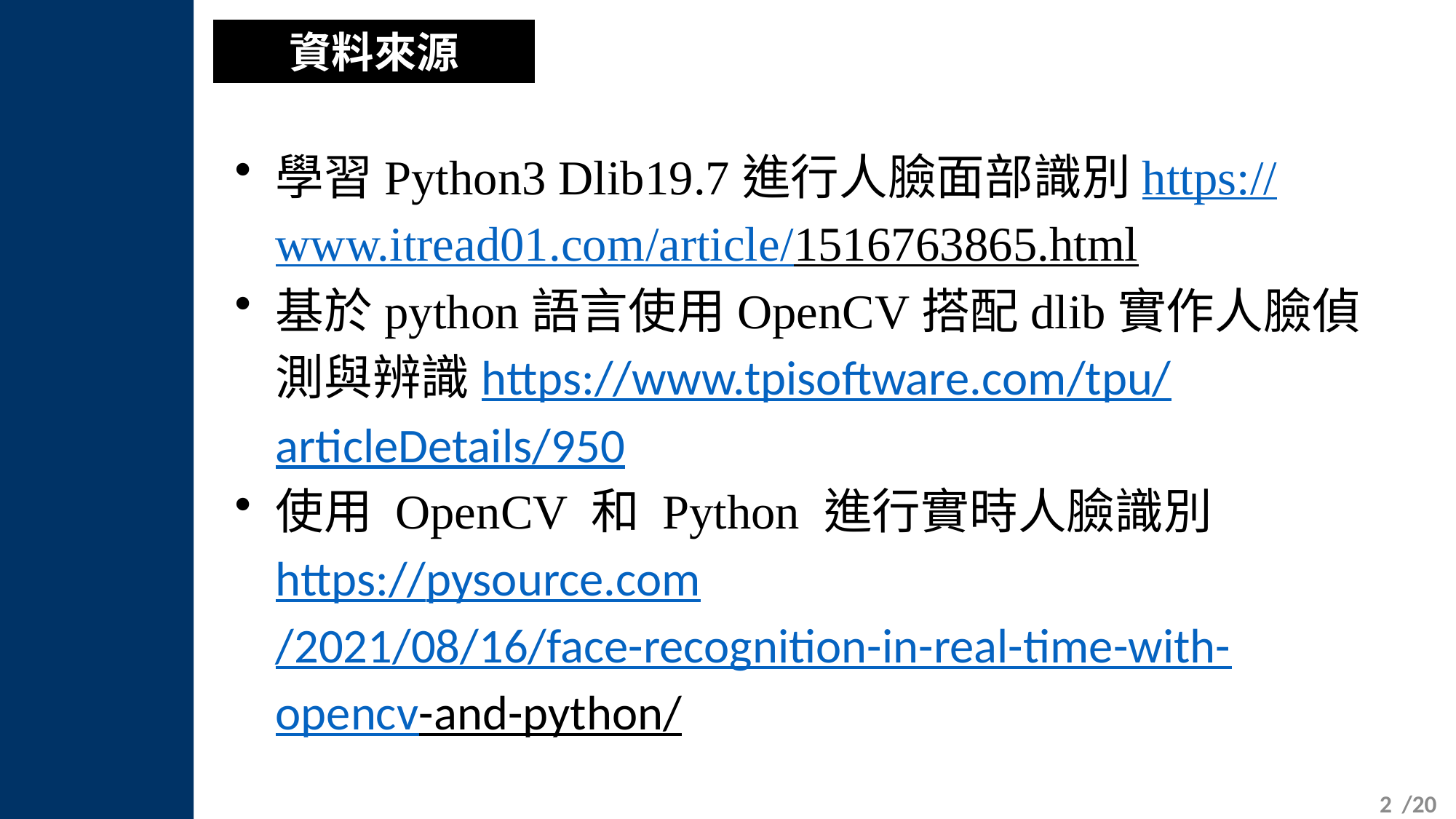

資料來源
學習Python3 Dlib19.7進行人臉面部識別https://www.itread01.com/article/1516763865.html
基於python語言使用OpenCV搭配dlib實作人臉偵測與辨識https://www.tpisoftware.com/tpu/articleDetails/950
使用 OpenCV 和 Python 進行實時人臉識別https://pysource.com/2021/08/16/face-recognition-in-real-time-with-opencv-and-python/

2
/20